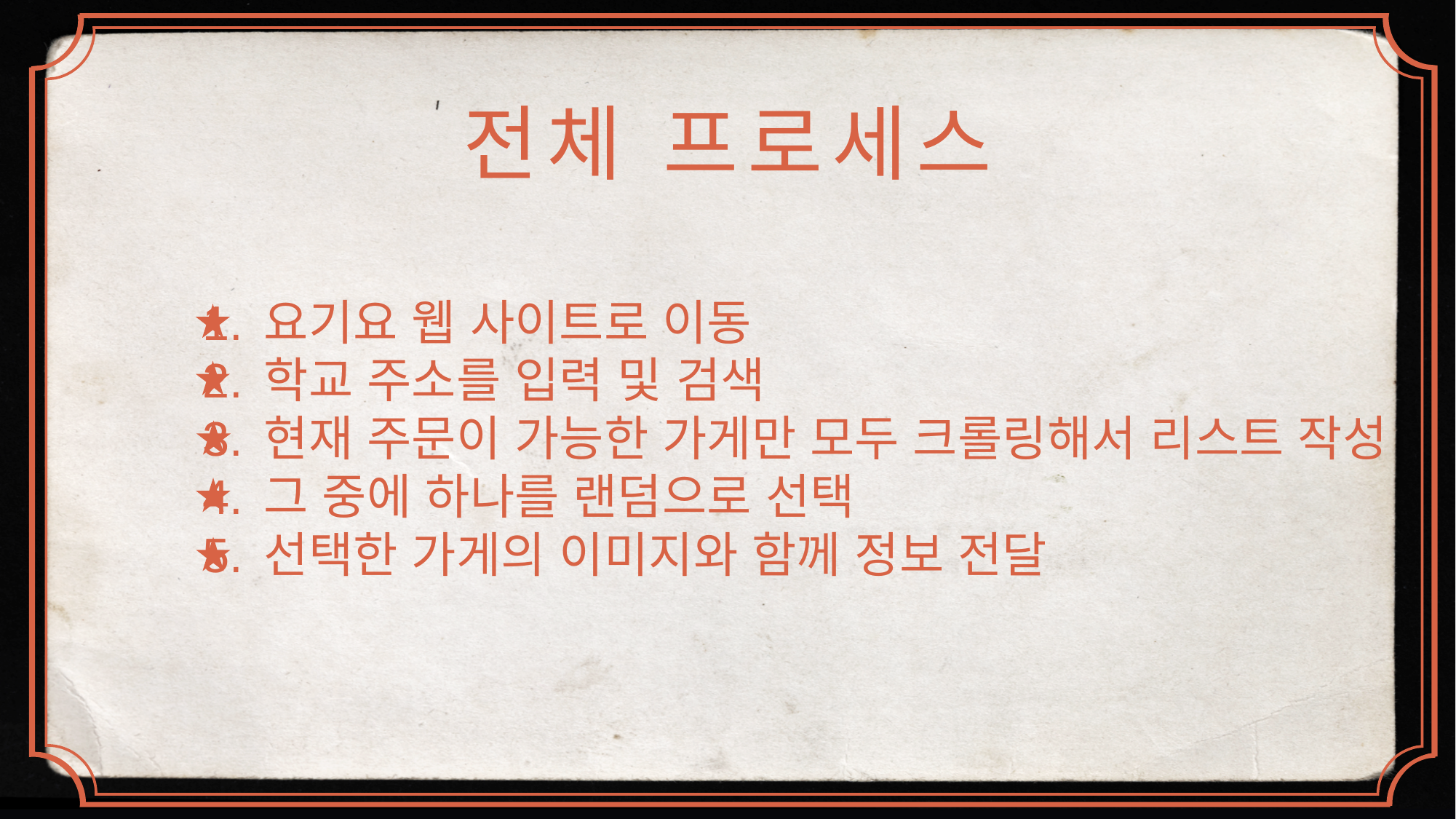

전체 프로세스
요기요 웹 사이트로 이동
학교 주소를 입력 및 검색
현재 주문이 가능한 가게만 모두 크롤링해서 리스트 작성
그 중에 하나를 랜덤으로 선택
선택한 가게의 이미지와 함께 정보 전달